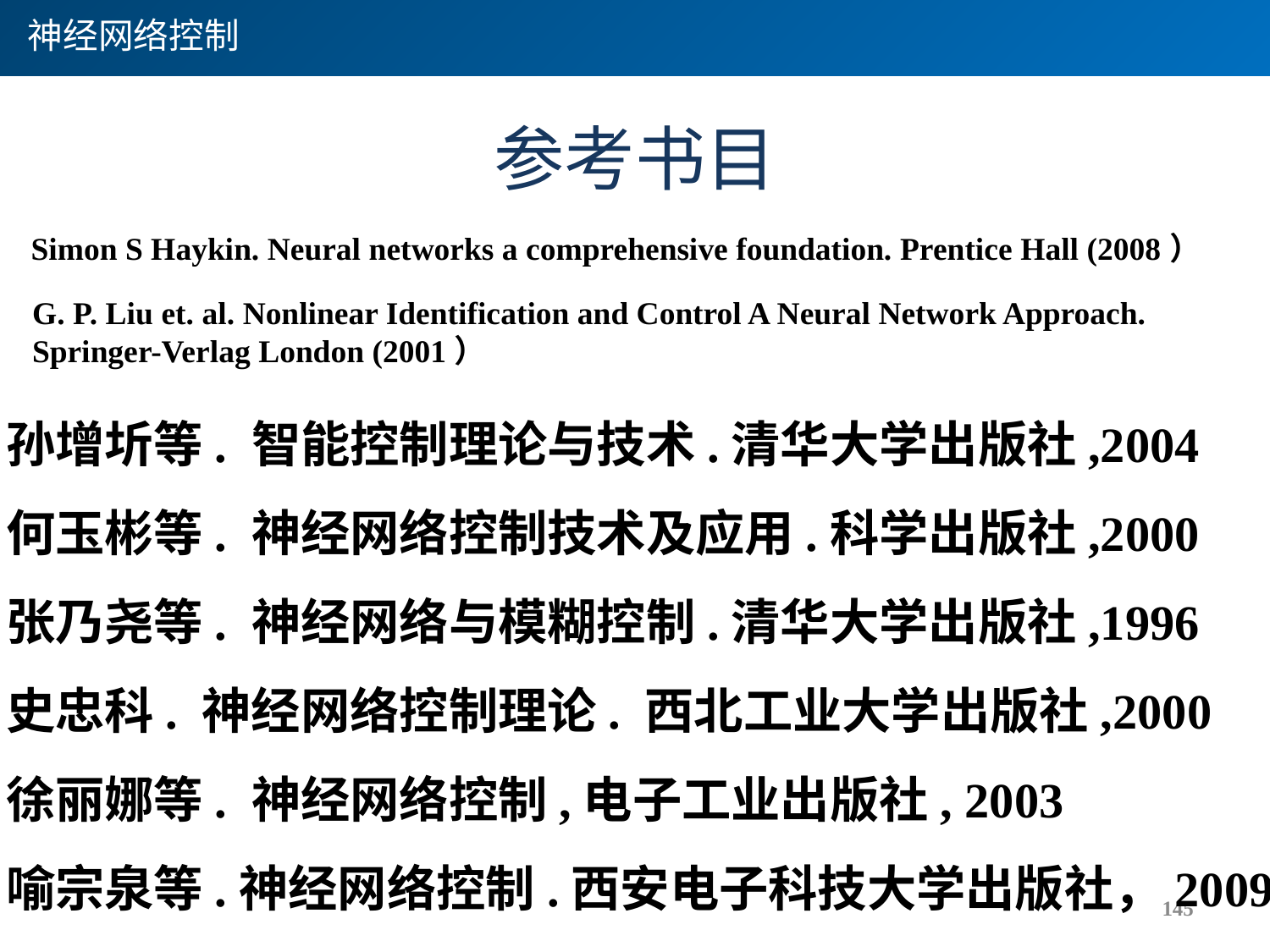

神经网络控制

# 参考书目
Simon S Haykin. Neural networks a comprehensive foundation. Prentice Hall (2008）

G. P. Liu et. al. Nonlinear Identification and Control A Neural Network Approach.
Springer-Verlag London (2001）

孙增圻等. 智能控制理论与技术.清华大学出版社,2004
何玉彬等. 神经网络控制技术及应用.科学出版社,2000
张乃尧等. 神经网络与模糊控制.清华大学出版社,1996
史忠科. 神经网络控制理论. 西北工业大学出版社,2000
徐丽娜等. 神经网络控制,电子工业出版社, 2003
喻宗泉等.神经网络控制.西安电子科技大学出版社，2009

145